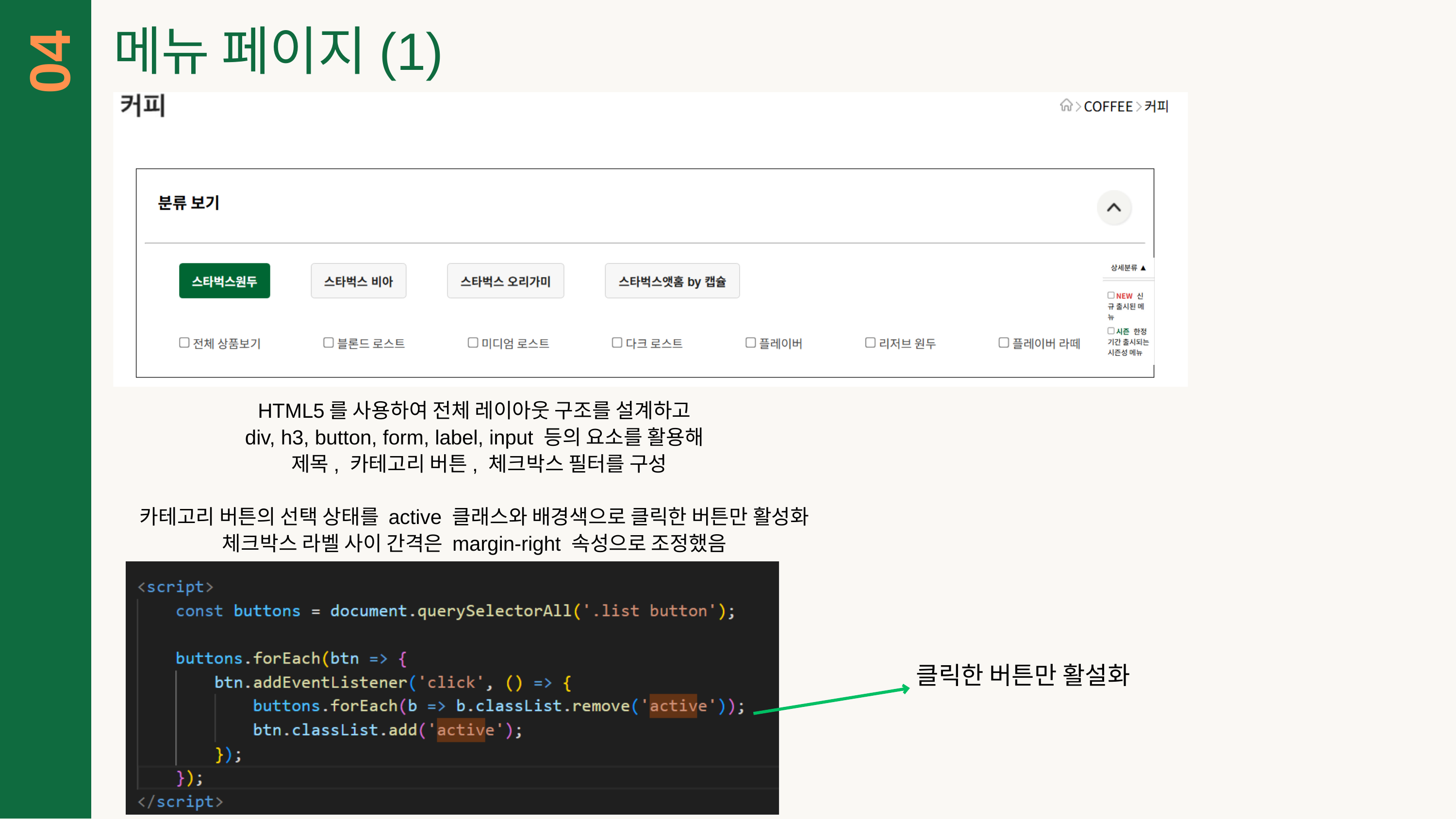

ㅇㅁㄴㅇㅁㄴㅇㅁㄴㅇ
메뉴 페이지(1)
04

HTML5를 사용하여 전체 레이아웃 구조를 설계하고
div, h3, button, form, label, input 등의 요소를 활용해
 제목, 카테고리 버튼, 체크박스 필터를 구성

카테고리 버튼의 선택 상태를 active 클래스와 배경색으로 클릭한 버튼만 활성화
체크박스 라벨 사이 간격은 margin-right 속성으로 조정했음

클릭한 버튼만 활설화